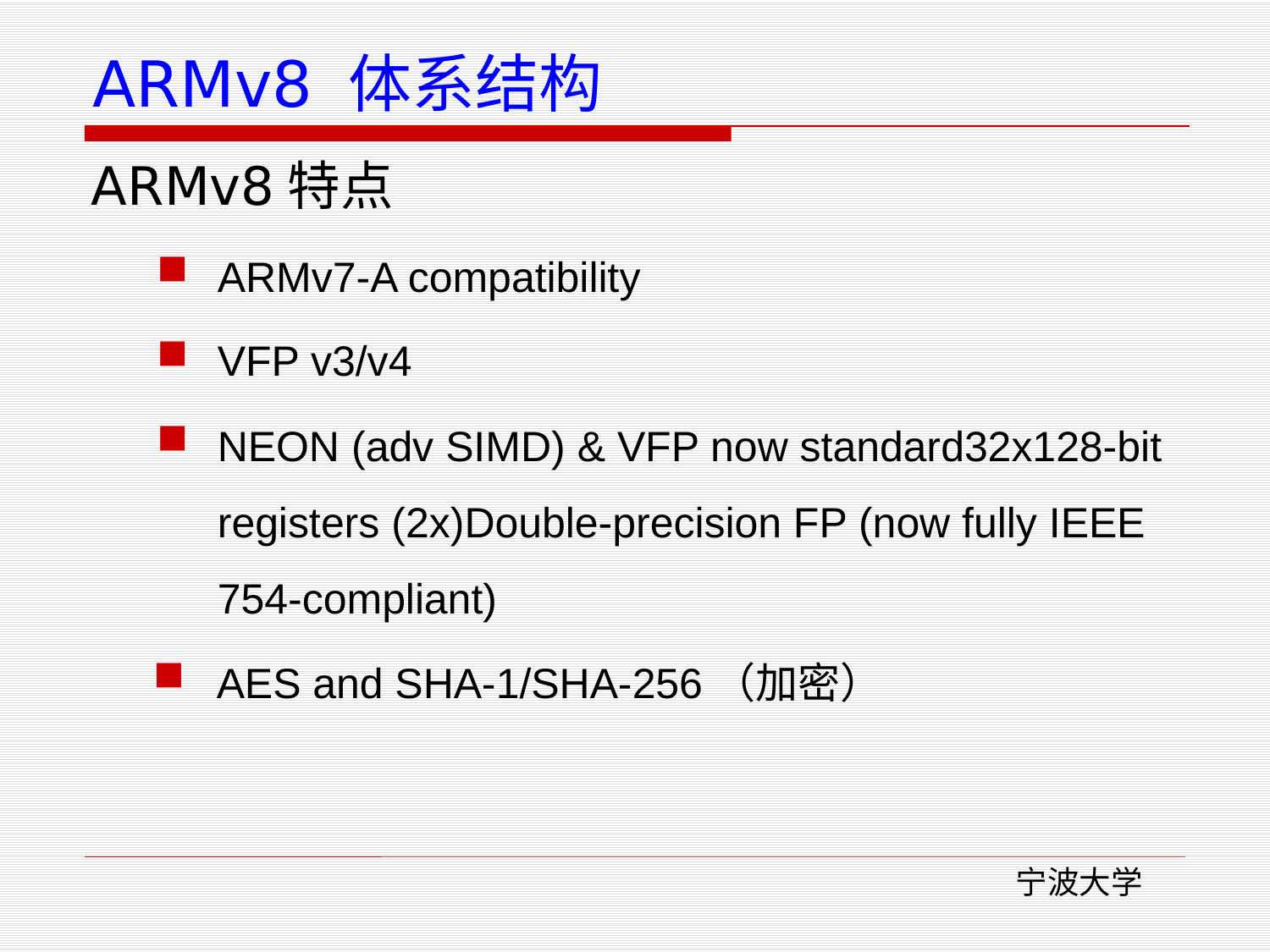

# ARMv8 体系结构
ARMv8特点
ARMv7-A compatibility
VFP v3/v4
NEON (adv SIMD) & VFP now standard32x128-bit registers (2x)Double-precision FP (now fully IEEE 754-compliant)
AES and SHA-1/SHA-256（加密）